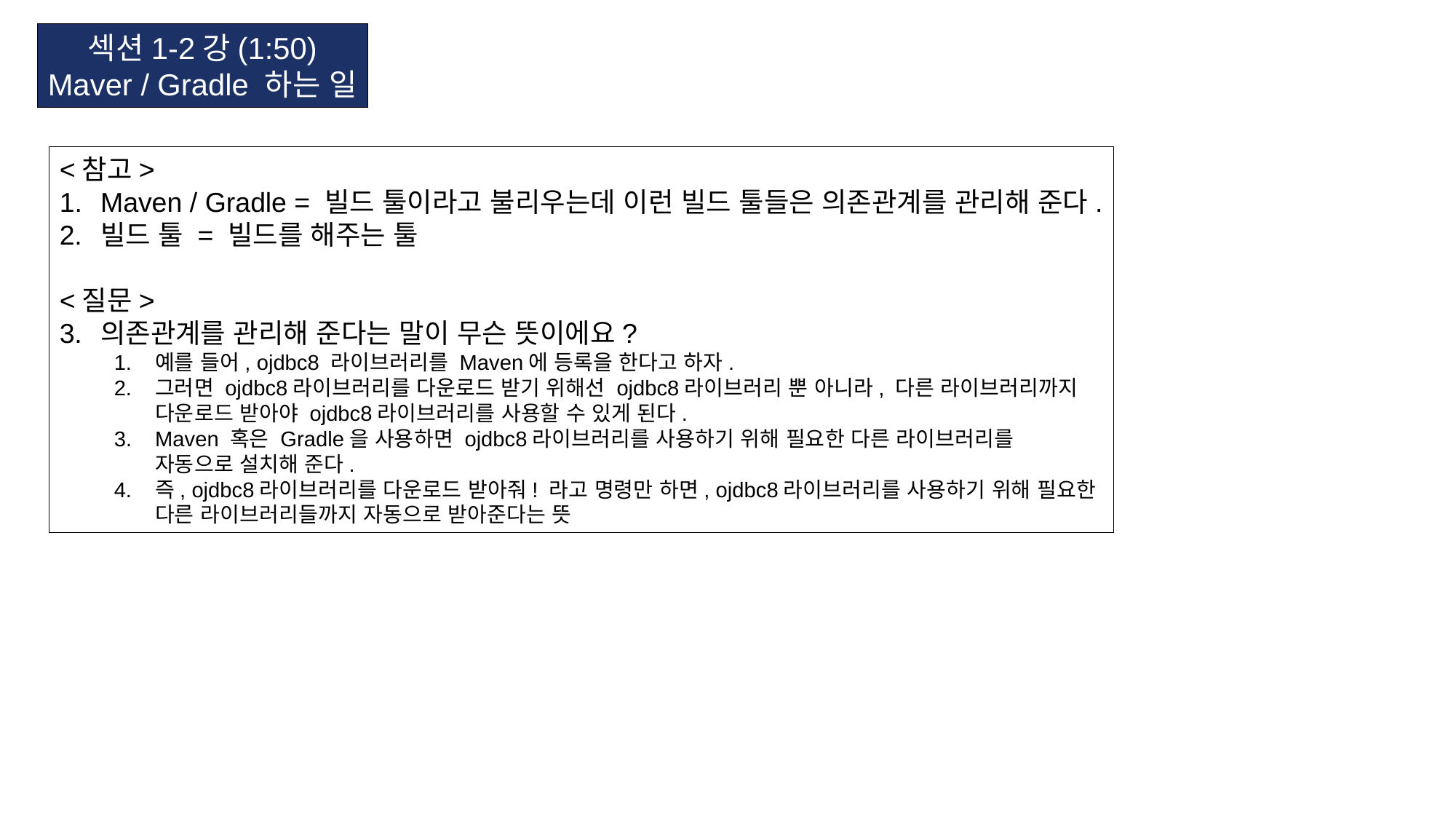

섹션1-2강(1:50)
Maver / Gradle 하는 일
<참고>
Maven / Gradle = 빌드 툴이라고 불리우는데 이런 빌드 툴들은 의존관계를 관리해 준다.
빌드 툴 = 빌드를 해주는 툴

<질문>
의존관계를 관리해 준다는 말이 무슨 뜻이에요?
예를 들어, ojdbc8 라이브러리를 Maven에 등록을 한다고 하자.
그러면 ojdbc8라이브러리를 다운로드 받기 위해선 ojdbc8라이브러리 뿐 아니라, 다른 라이브러리까지
다운로드 받아야 ojdbc8라이브러리를 사용할 수 있게 된다.
Maven 혹은 Gradle을 사용하면 ojdbc8라이브러리를 사용하기 위해 필요한 다른 라이브러리를
자동으로 설치해 준다.
즉, ojdbc8라이브러리를 다운로드 받아줘! 라고 명령만 하면, ojdbc8라이브러리를 사용하기 위해 필요한
다른 라이브러리들까지 자동으로 받아준다는 뜻